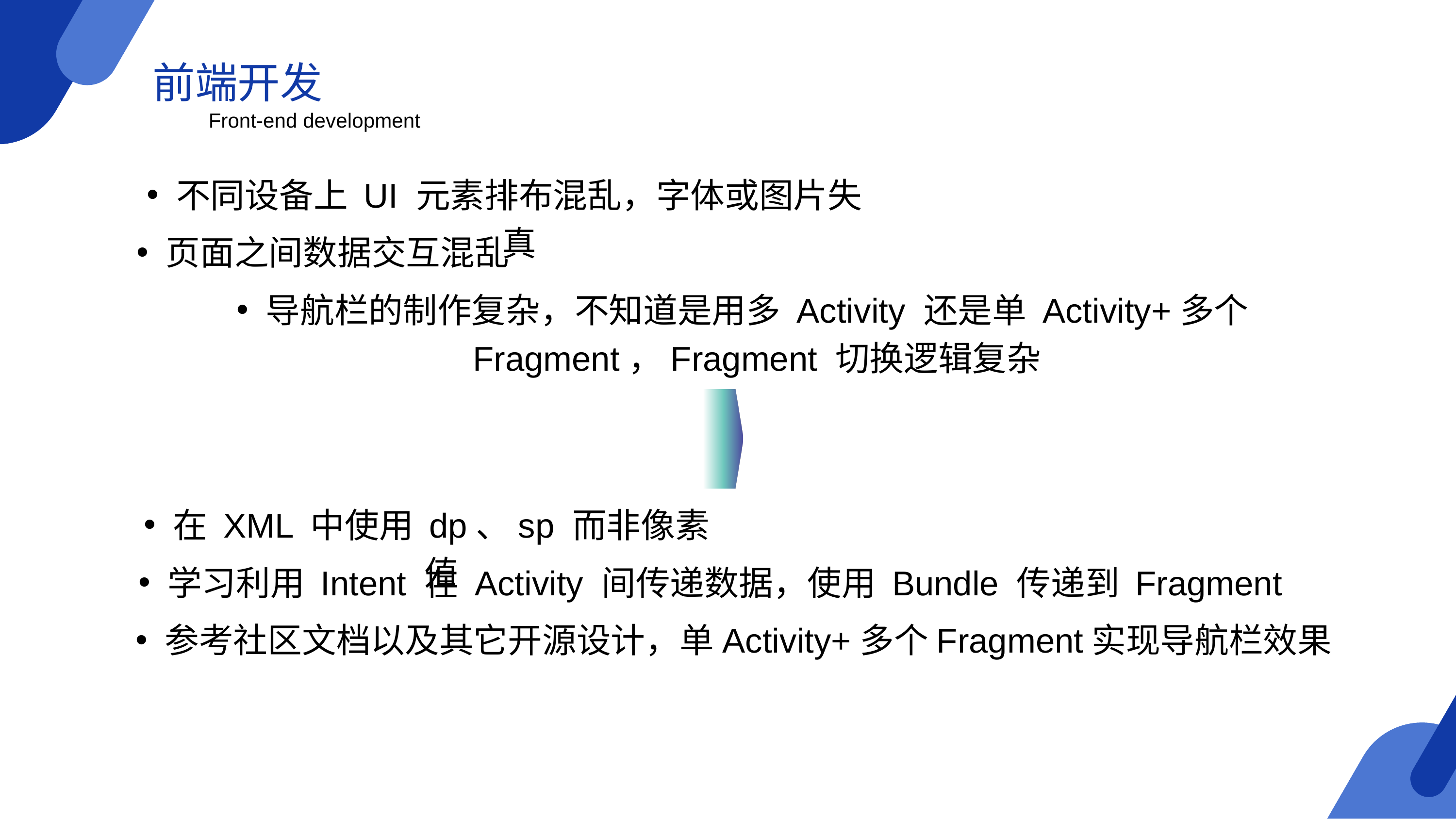

前端开发
Front-end development

不同设备上 UI 元素排布混乱，字体或图片失真
页面之间数据交互混乱
导航栏的制作复杂，不知道是用多 Activity 还是单 Activity+多个 Fragment，Fragment 切换逻辑复杂

在 XML 中使用 dp、sp 而非像素值
学习利用 Intent 在 Activity 间传递数据，使用 Bundle 传递到 Fragment
参考社区文档以及其它开源设计，单Activity+多个Fragment实现导航栏效果